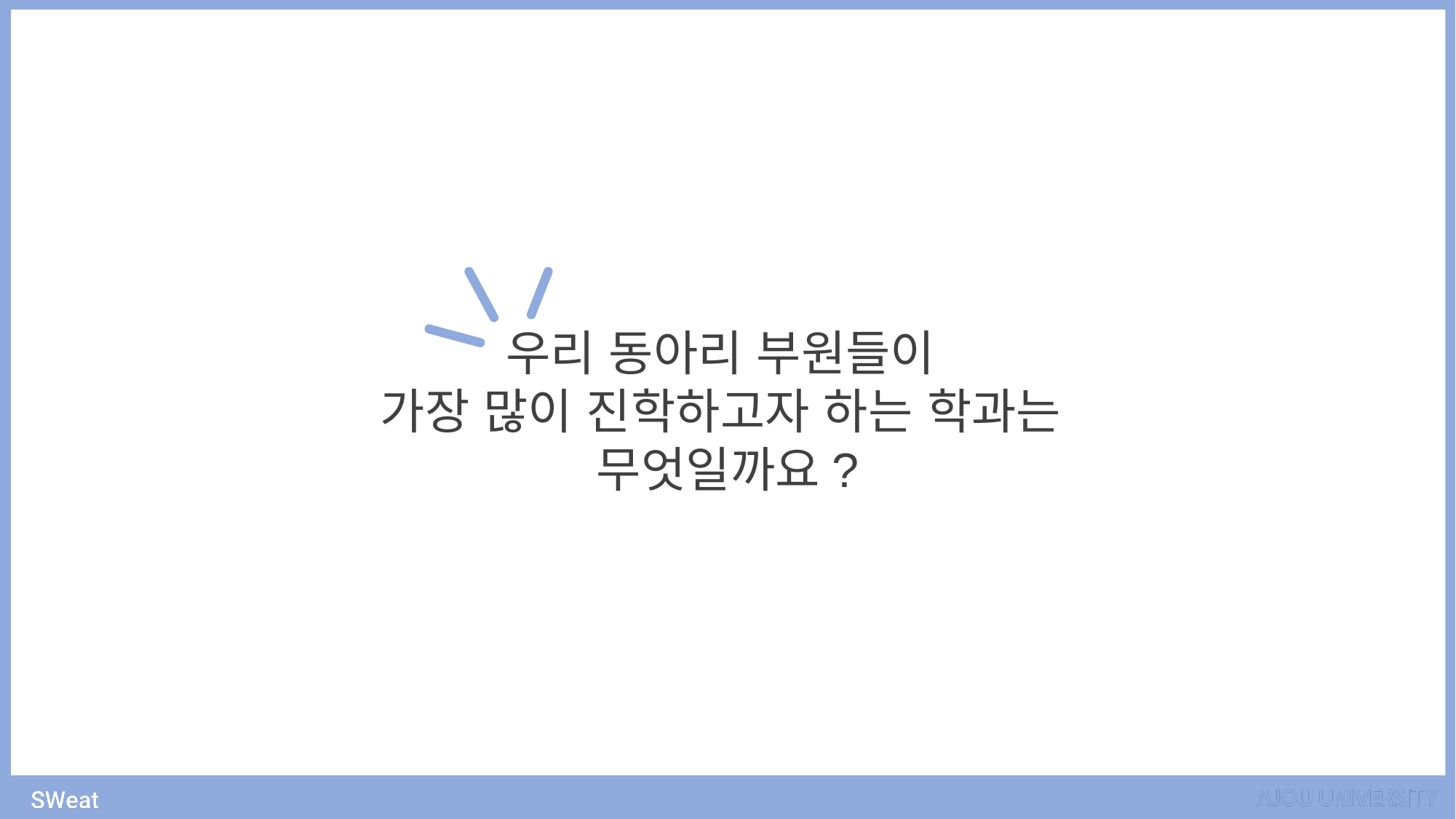

우리 동아리 부원들이
가장 많이 진학하고자 하는 학과는
무엇일까요?